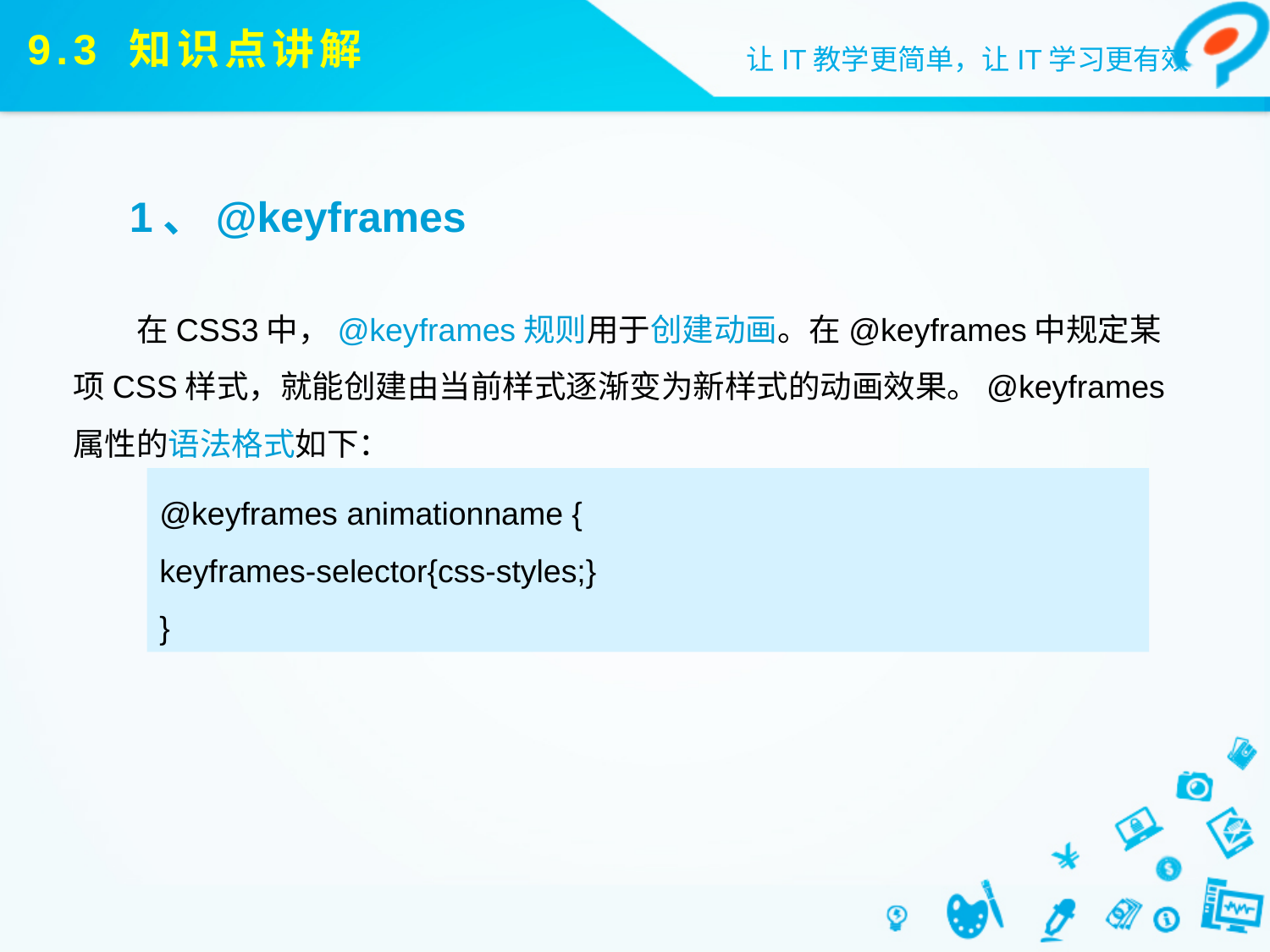

# 9.3 知识点讲解
1、@keyframes
在CSS3中，@keyframes规则用于创建动画。在@keyframes中规定某项CSS样式，就能创建由当前样式逐渐变为新样式的动画效果。@keyframes属性的语法格式如下：

@keyframes animationname {
keyframes-selector{css-styles;}
}